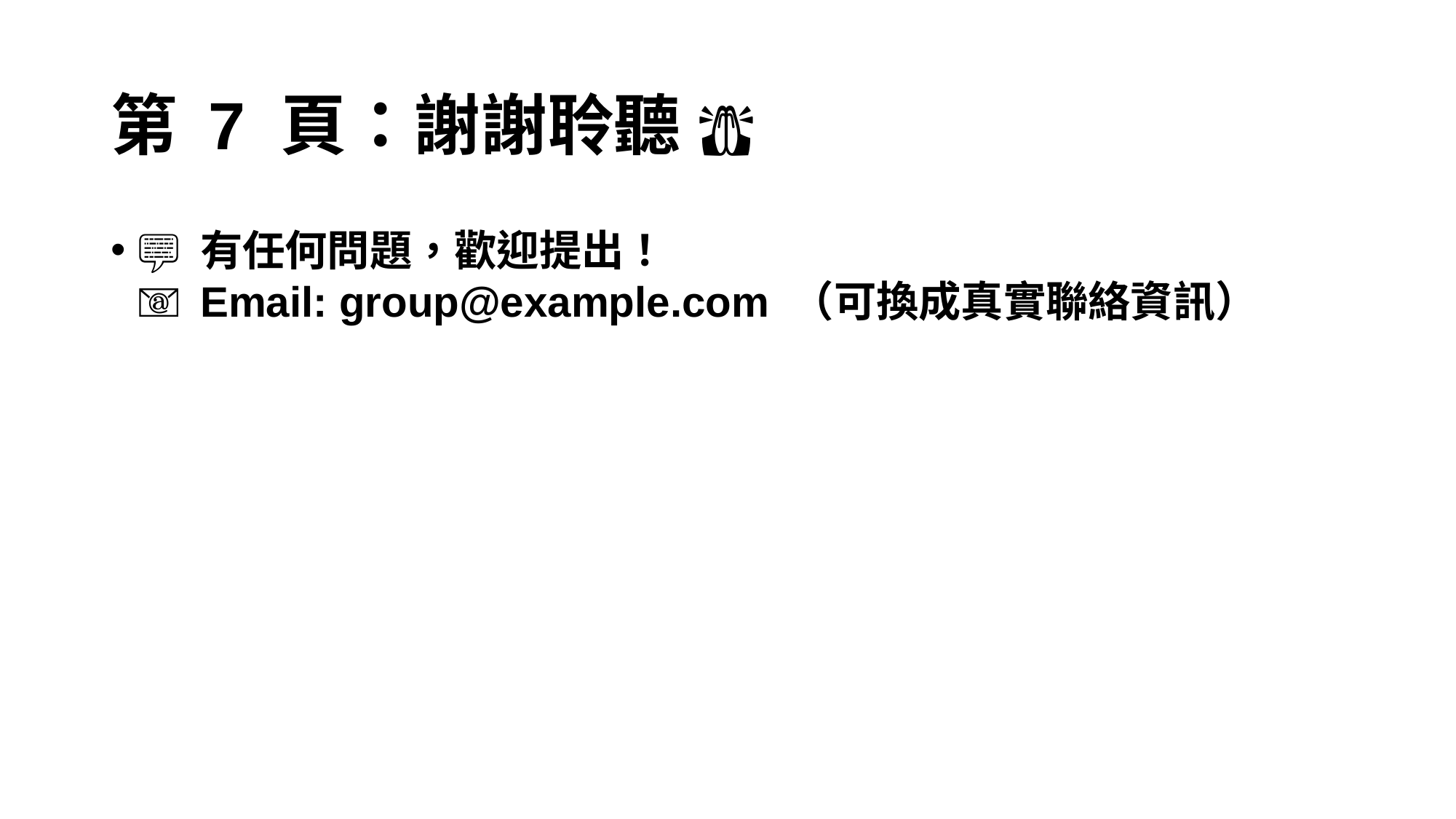

# 第 7 頁：謝謝聆聽 🙏
💬 有任何問題，歡迎提出！
📧 Email: group@example.com （可換成真實聯絡資訊）